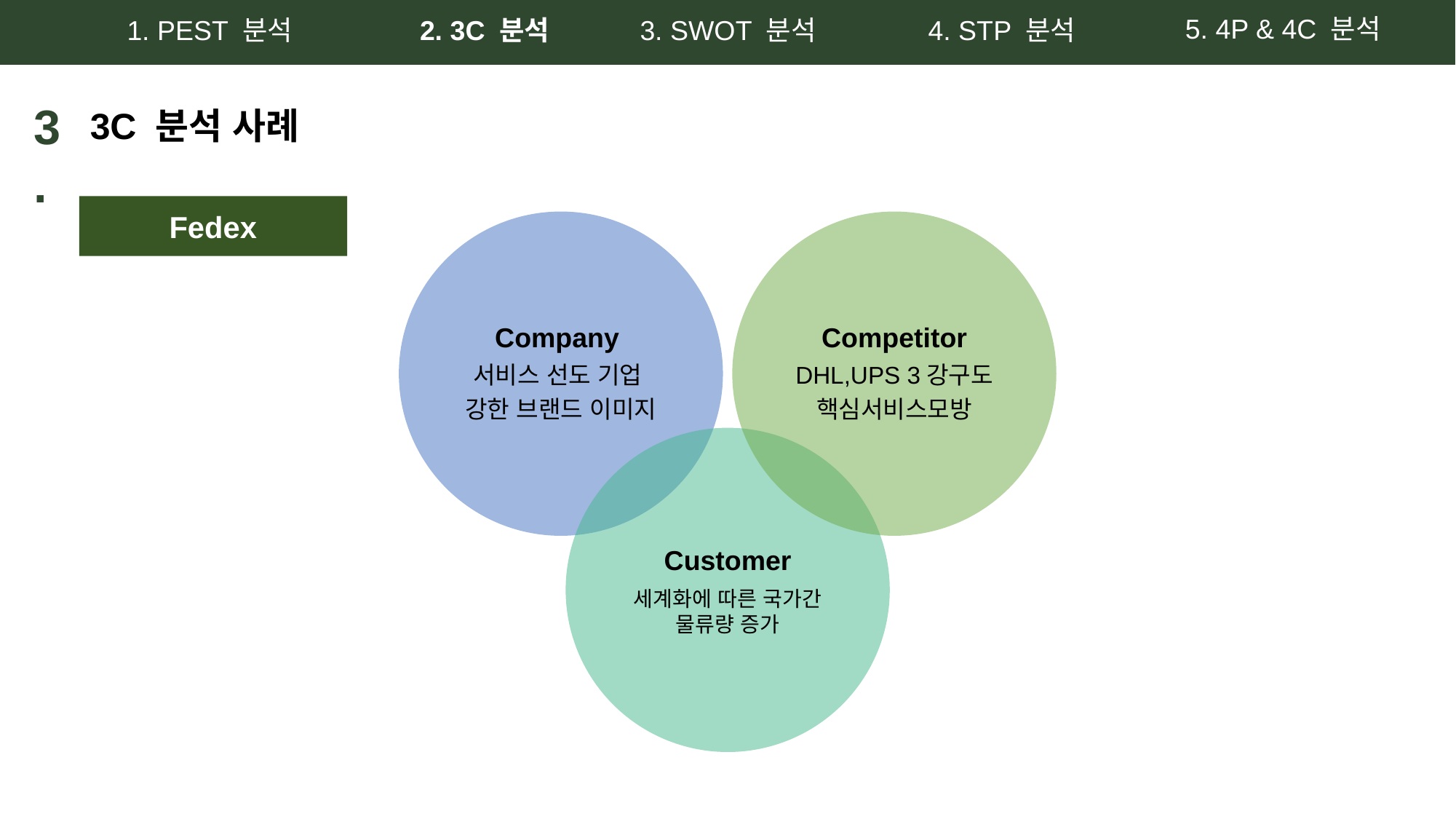

5. 4P & 4C 분석
1. PEST 분석
3. SWOT 분석
4. STP 분석
2. 3C 분석
3.
3C 분석 사례
Fedex

Company
서비스 선도 기업
강한 브랜드 이미지
Competitor
DHL,UPS 3강구도
핵심서비스모방

Customer
세계화에 따른 국가간 물류량 증가